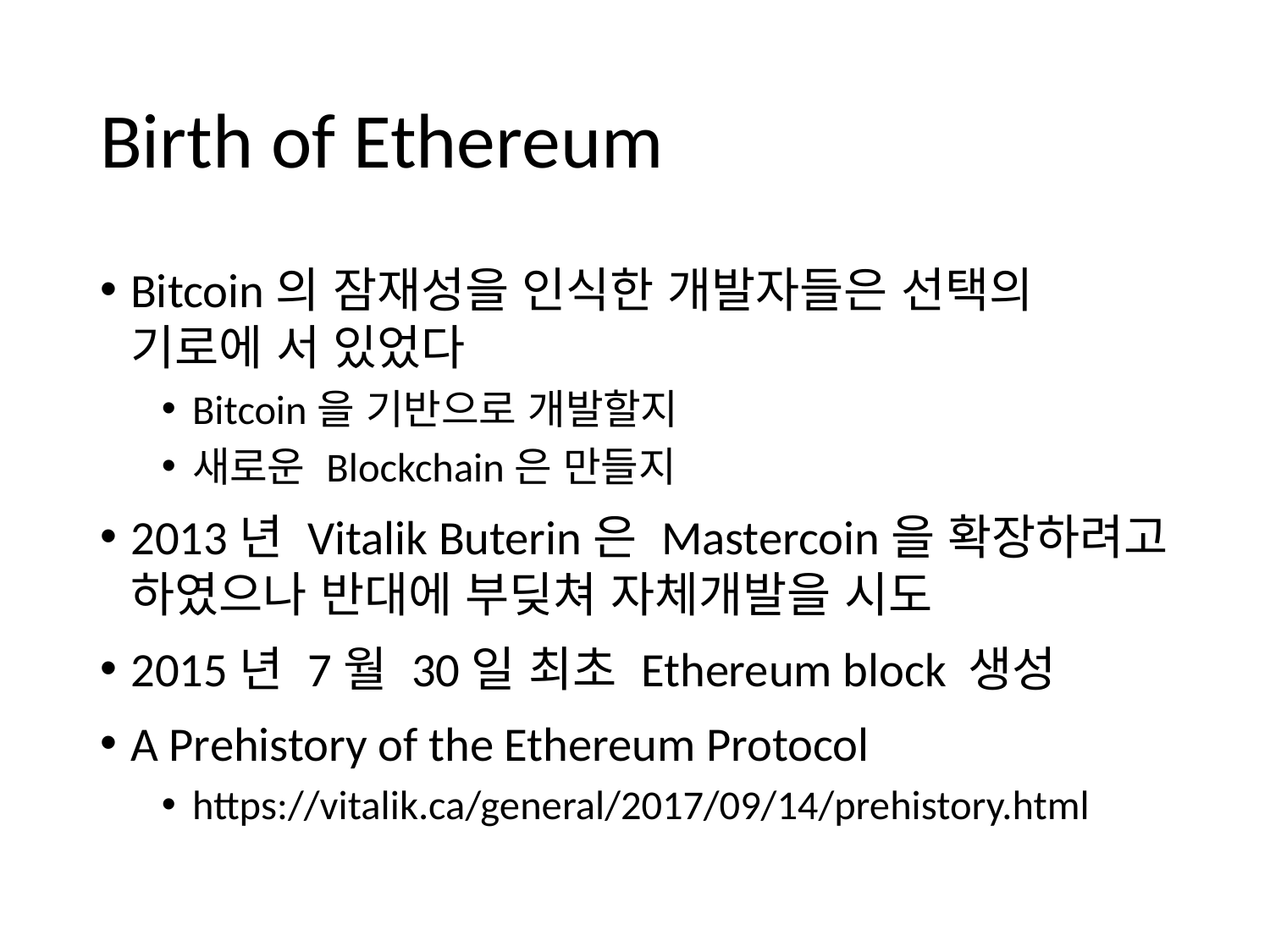

# Birth of Ethereum
Bitcoin의 잠재성을 인식한 개발자들은 선택의 기로에 서 있었다
Bitcoin을 기반으로 개발할지
새로운 Blockchain은 만들지
2013년 Vitalik Buterin은 Mastercoin을 확장하려고 하였으나 반대에 부딪쳐 자체개발을 시도
2015년 7월 30일 최초 Ethereum block 생성
A Prehistory of the Ethereum Protocol
https://vitalik.ca/general/2017/09/14/prehistory.html